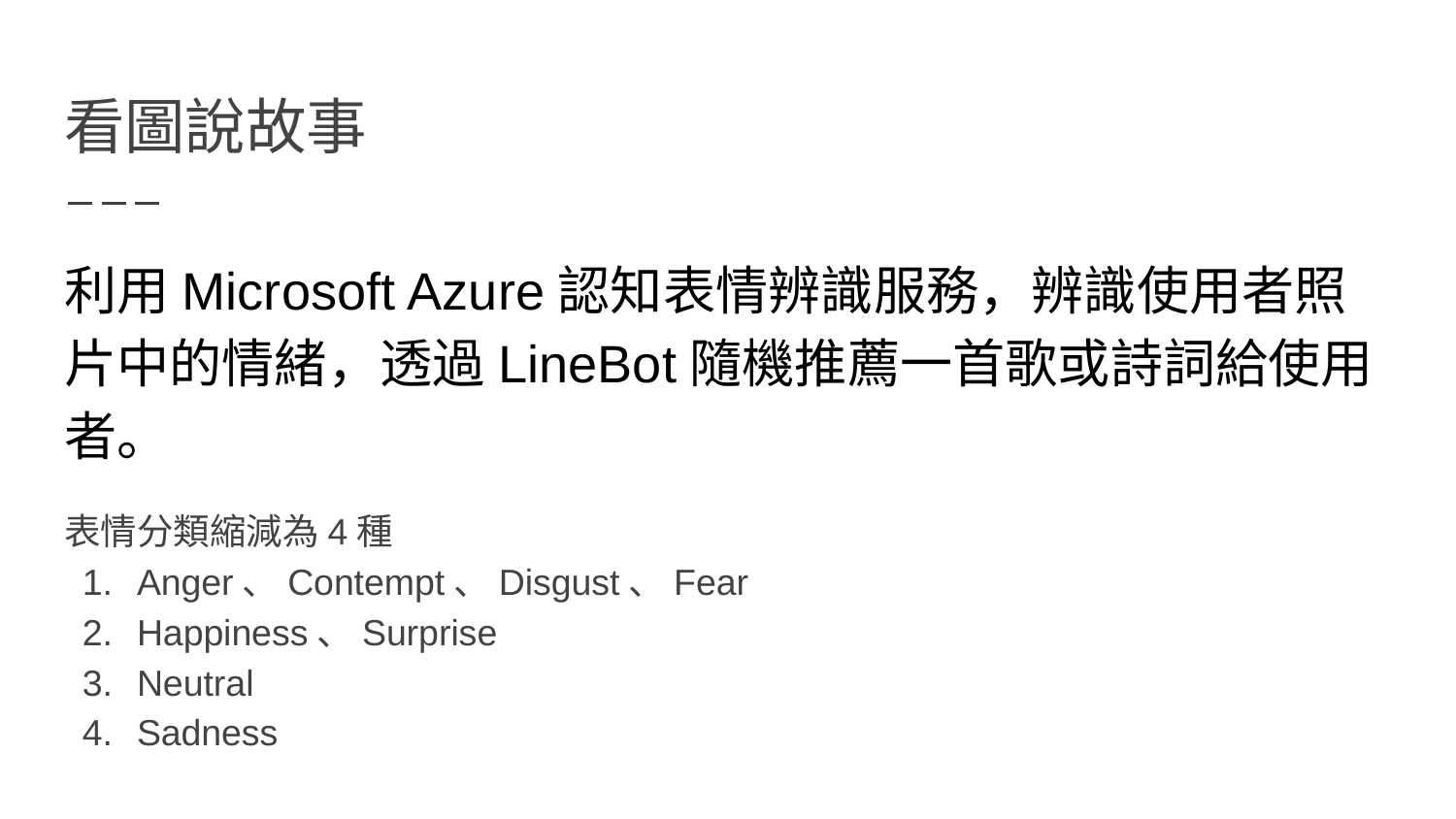

# 看圖說故事
利用Microsoft Azure認知表情辨識服務，辨識使用者照片中的情緒，透過LineBot隨機推薦一首歌或詩詞給使用者。
表情分類縮減為4種
Anger、Contempt、Disgust、Fear
Happiness、Surprise
Neutral
Sadness